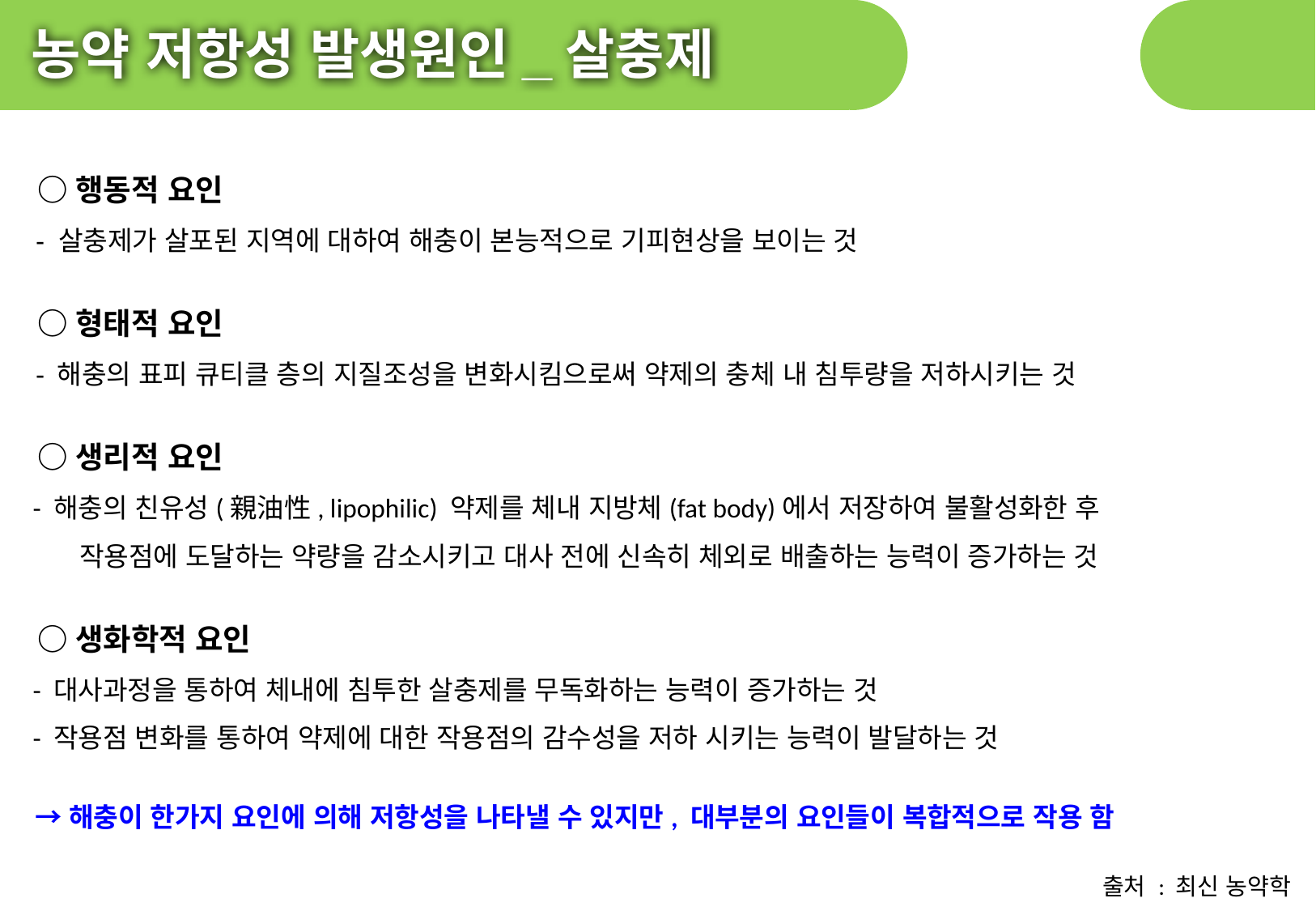

농약 저항성 발생원인_살충제
  ○행동적 요인
  - 살충제가 살포된 지역에 대하여 해충이 본능적으로 기피현상을 보이는 것

  ○형태적 요인
  - 해충의 표피 큐티클 층의 지질조성을 변화시킴으로써 약제의 충체 내 침투량을 저하시키는 것

  ○생리적 요인
  - 해충의 친유성(親油性, lipophilic) 약제를 체내 지방체(fat body)에서 저장하여 불활성화한 후
       작용점에 도달하는 약량을 감소시키고 대사 전에 신속히 체외로 배출하는 능력이 증가하는 것

  ○생화학적 요인
  - 대사과정을 통하여 체내에 침투한 살충제를 무독화하는 능력이 증가하는 것
  - 작용점 변화를 통하여 약제에 대한 작용점의 감수성을 저하 시키는 능력이 발달하는 것

  →해충이 한가지 요인에 의해 저항성을 나타낼 수 있지만, 대부분의 요인들이 복합적으로 작용 함

출처 : 최신 농약학